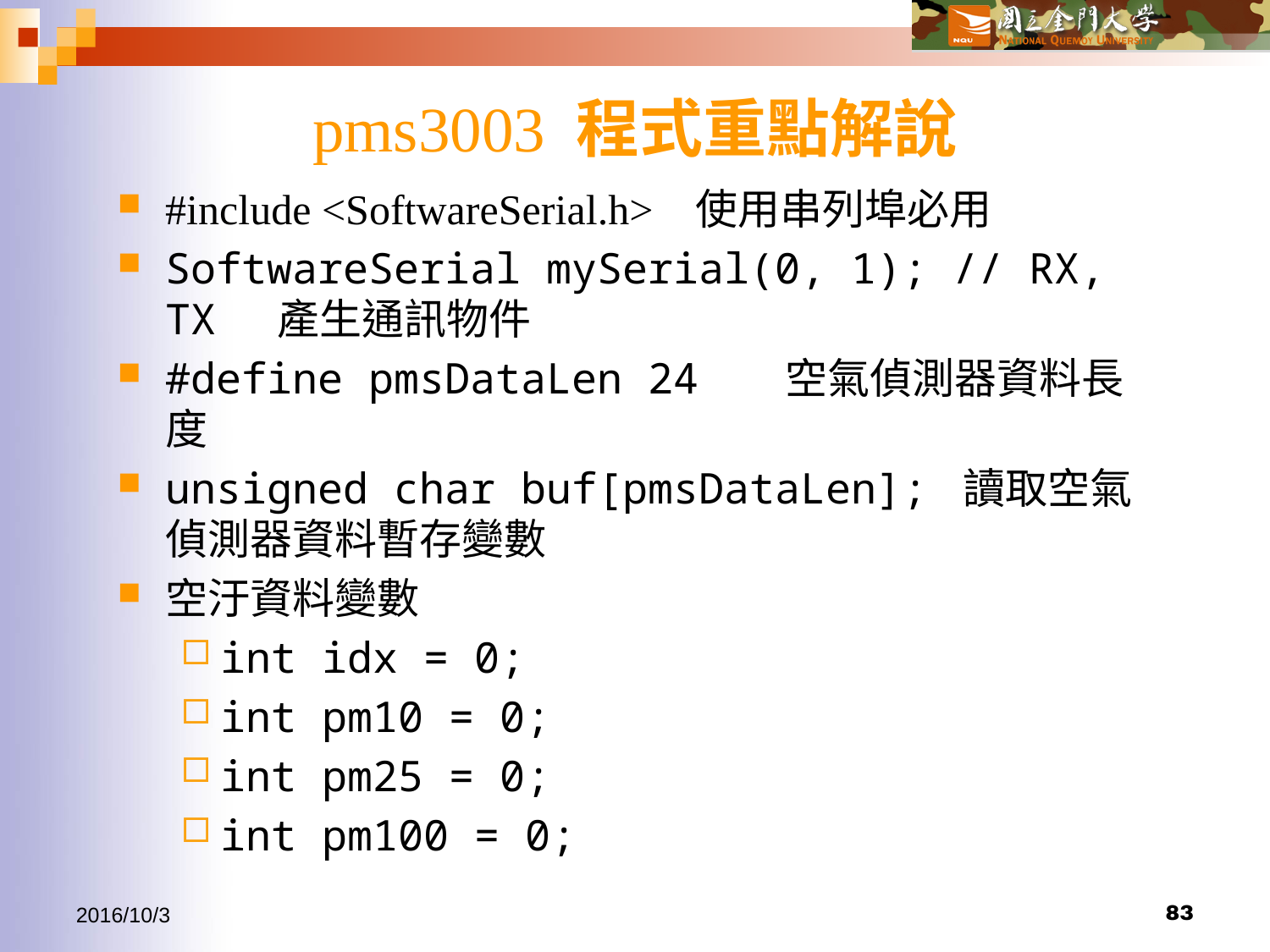

# pms3003 程式重點解說
#include <SoftwareSerial.h>   使用串列埠必用
SoftwareSerial mySerial(0, 1); // RX, TX  產生通訊物件
#define pmsDataLen 24   空氣偵測器資料長度
unsigned char buf[pmsDataLen]; 讀取空氣偵測器資料暫存變數
空汙資料變數
int idx = 0;
int pm10 = 0;
int pm25 = 0;
int pm100 = 0;
2016/10/3
83